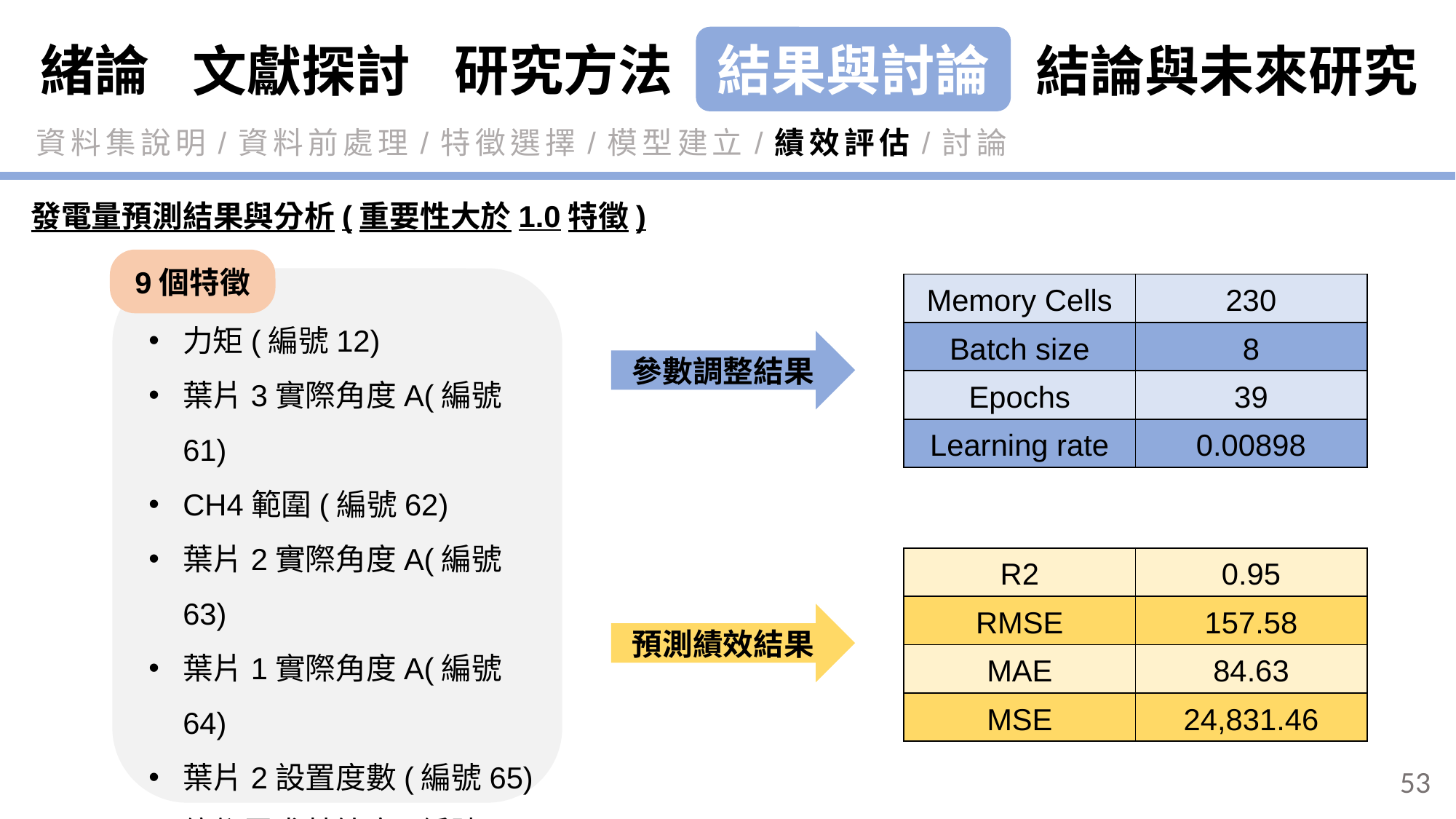

緒論
研究方法
結果與討論
結論與未來研究
文獻探討
資料集說明/資料前處理/特徵選擇/模型建立/績效評估/討論
發電量預測結果與分析(重要性大於1.0特徵)
9個特徵

力矩(編號12)
葉片3實際角度A(編號61)
CH4範圍(編號62)
葉片2實際角度A(編號63)
葉片1實際角度A(編號64)
葉片2設置度數(編號65)
俯仰需求基線度(編號66)
葉片1設置度數(編號67)
葉片3設置度數(編號68)
| Memory Cells | 230 |
| --- | --- |
| Batch size | 8 |
| Epochs | 39 |
| Learning rate | 0.00898 |
參數調整結果
| R2 | 0.95 |
| --- | --- |
| RMSE | 157.58 |
| MAE | 84.63 |
| MSE | 24,831.46 |
預測績效結果

53